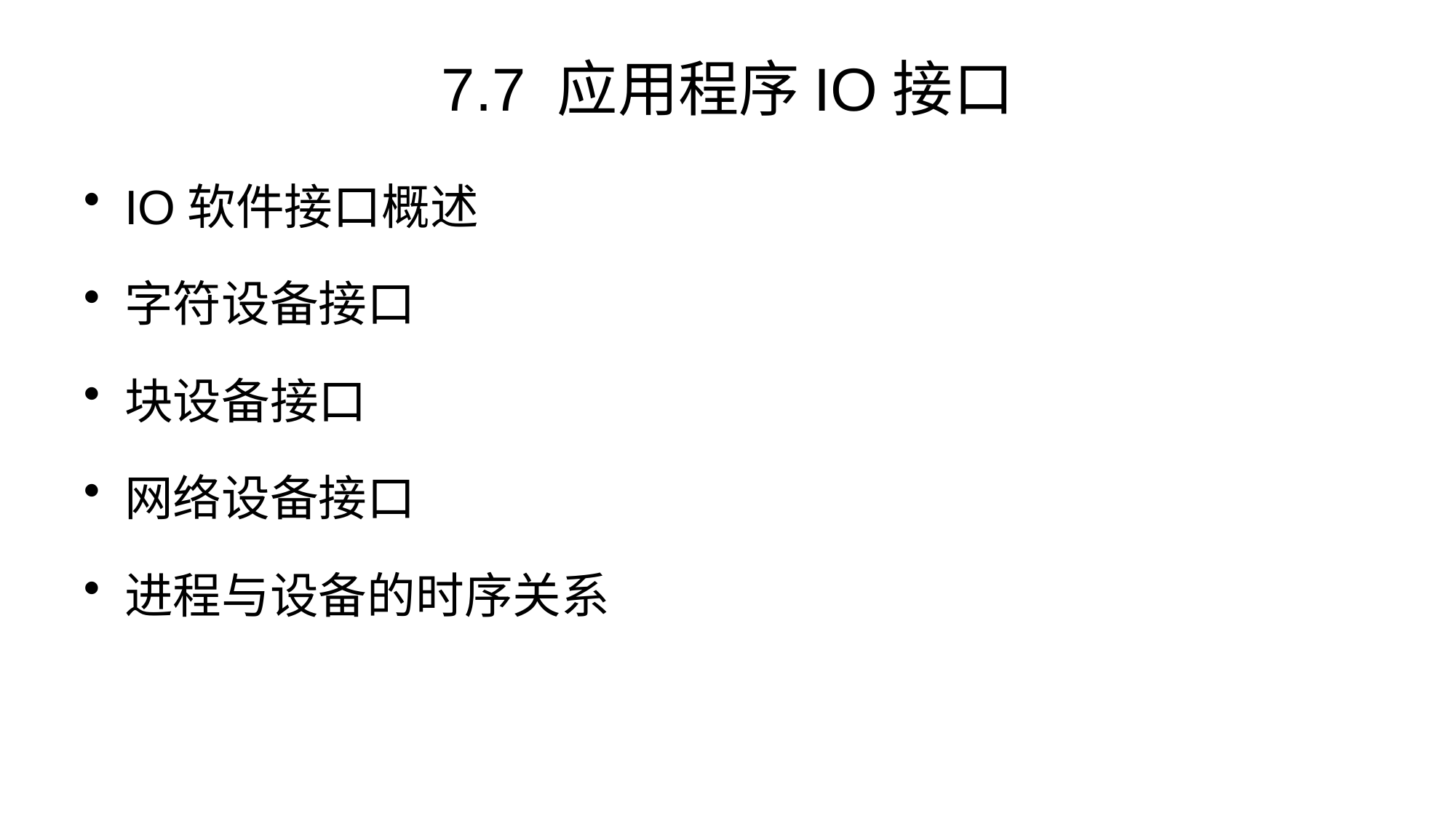

# 7.7 应用程序IO接口
IO软件接口概述
字符设备接口
块设备接口
网络设备接口
进程与设备的时序关系